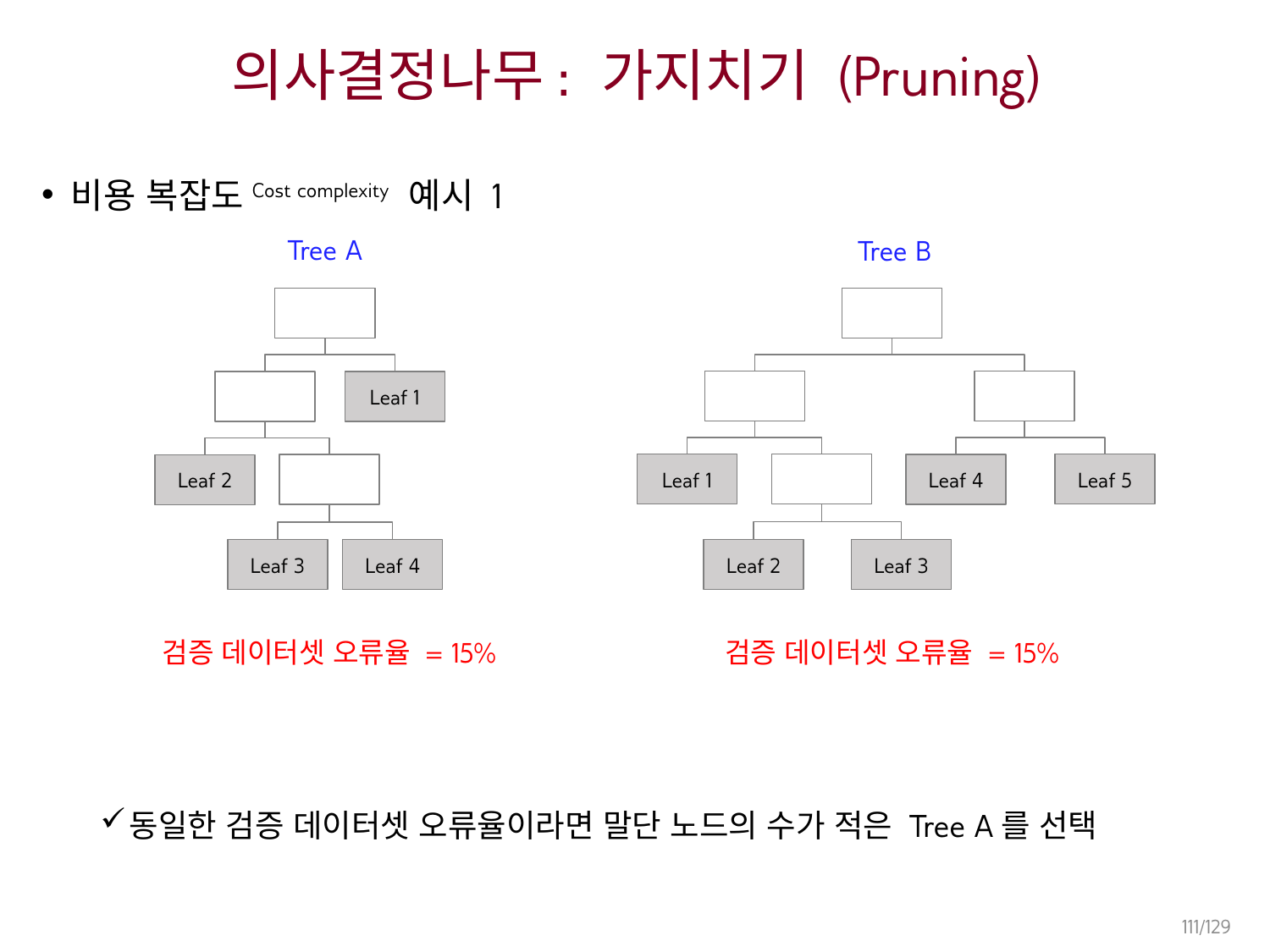

# 의사결정나무: 가지치기 (Pruning)
비용 복잡도Cost complexity 예시 1

동일한 검증 데이터셋 오류율이라면 말단 노드의 수가 적은 Tree A를 선택

Tree A
Tree B

Leaf 1
Leaf 1

Leaf 5
Leaf 4

Leaf 2
Leaf 3
Leaf 4
Leaf 2
Leaf 3
검증 데이터셋 오류율 = 15%
검증 데이터셋 오류율 = 15%
111/129